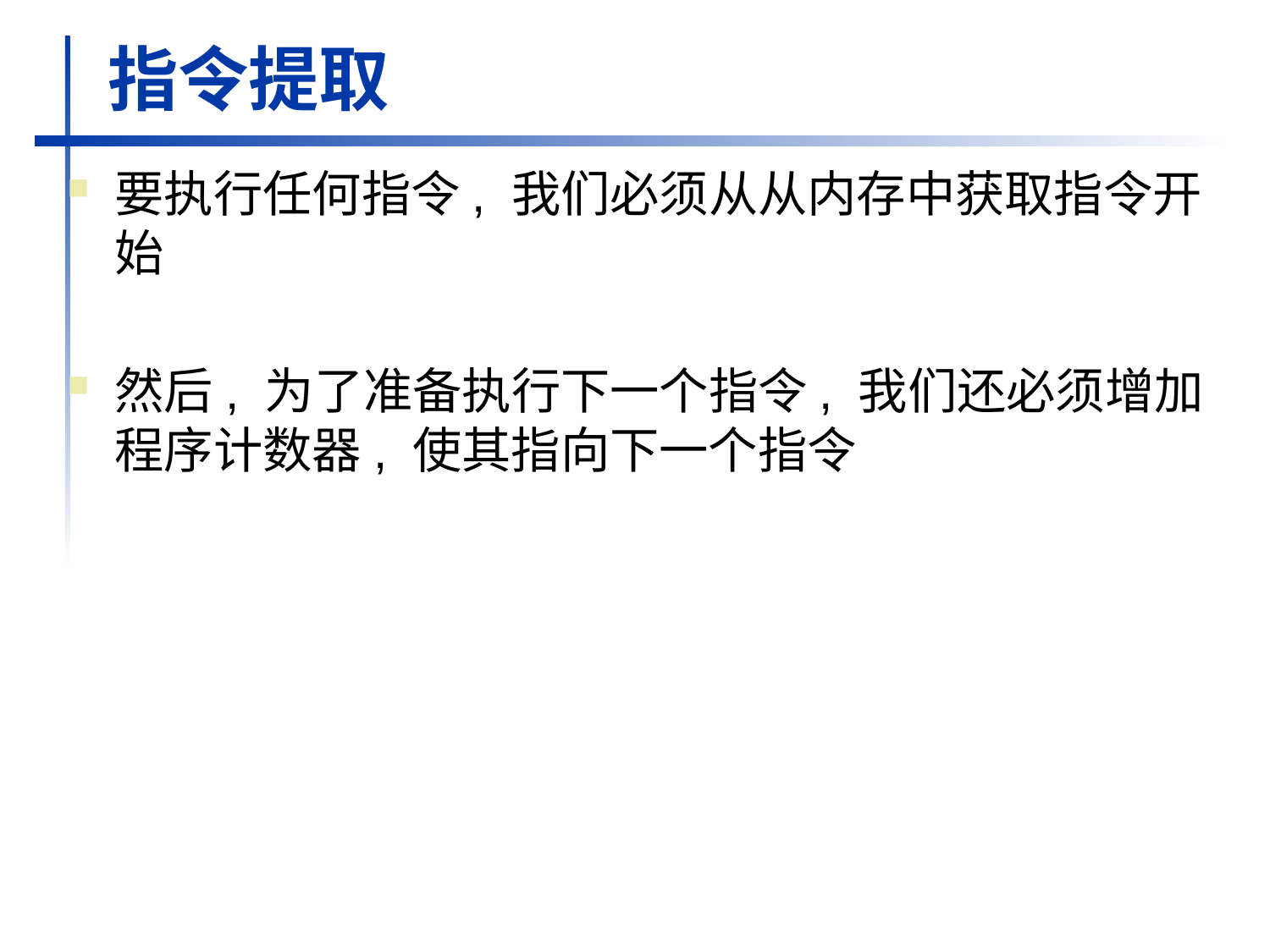

# 指令提取
要执行任何指令, 我们必须从从内存中获取指令开始

然后, 为了准备执行下一个指令, 我们还必须增加程序计数器, 使其指向下一个指令